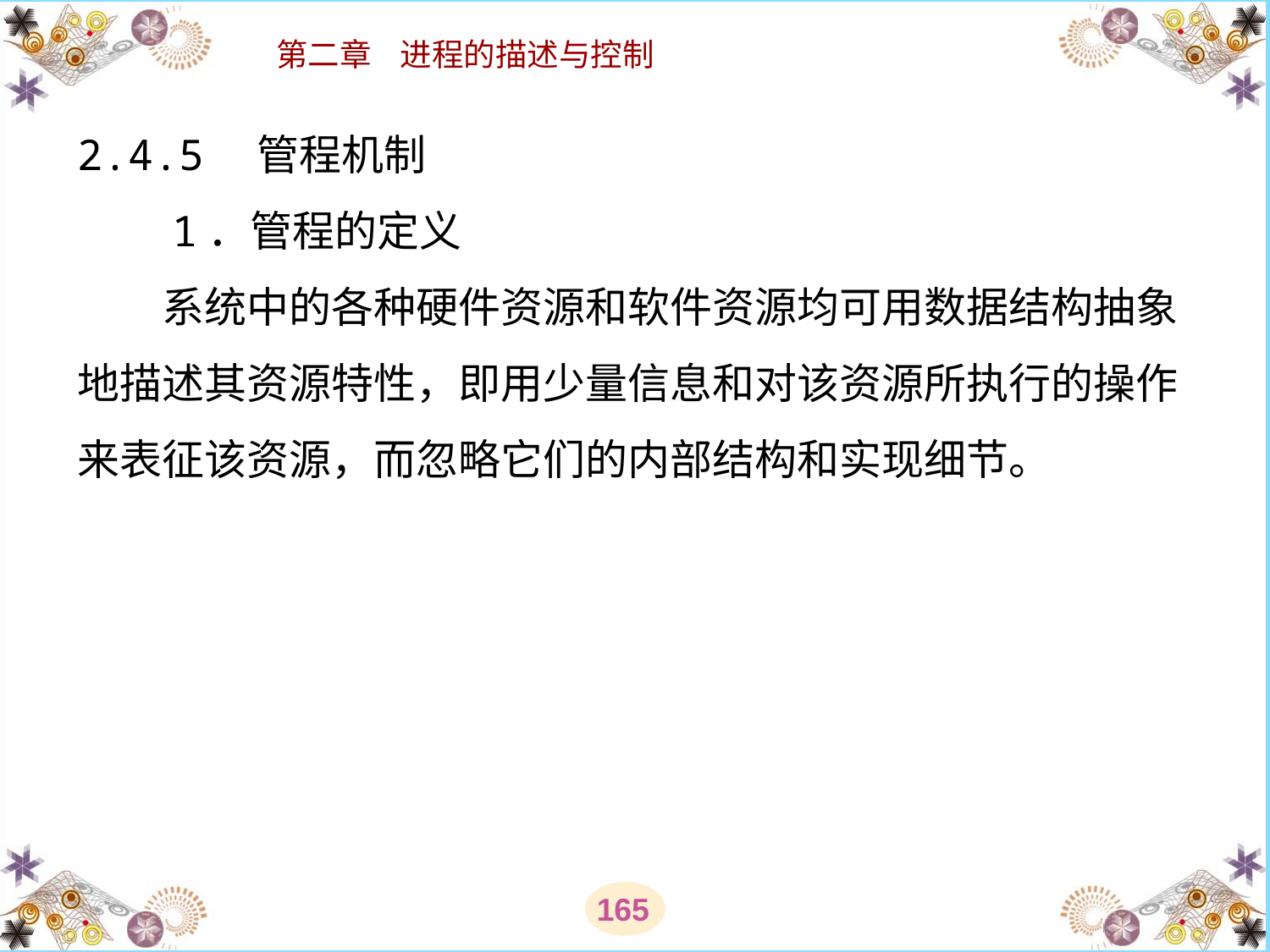

# 2.4.5　管程机制 　　1．管程的定义 　　系统中的各种硬件资源和软件资源均可用数据结构抽象地描述其资源特性，即用少量信息和对该资源所执行的操作来表征该资源，而忽略它们的内部结构和实现细节。